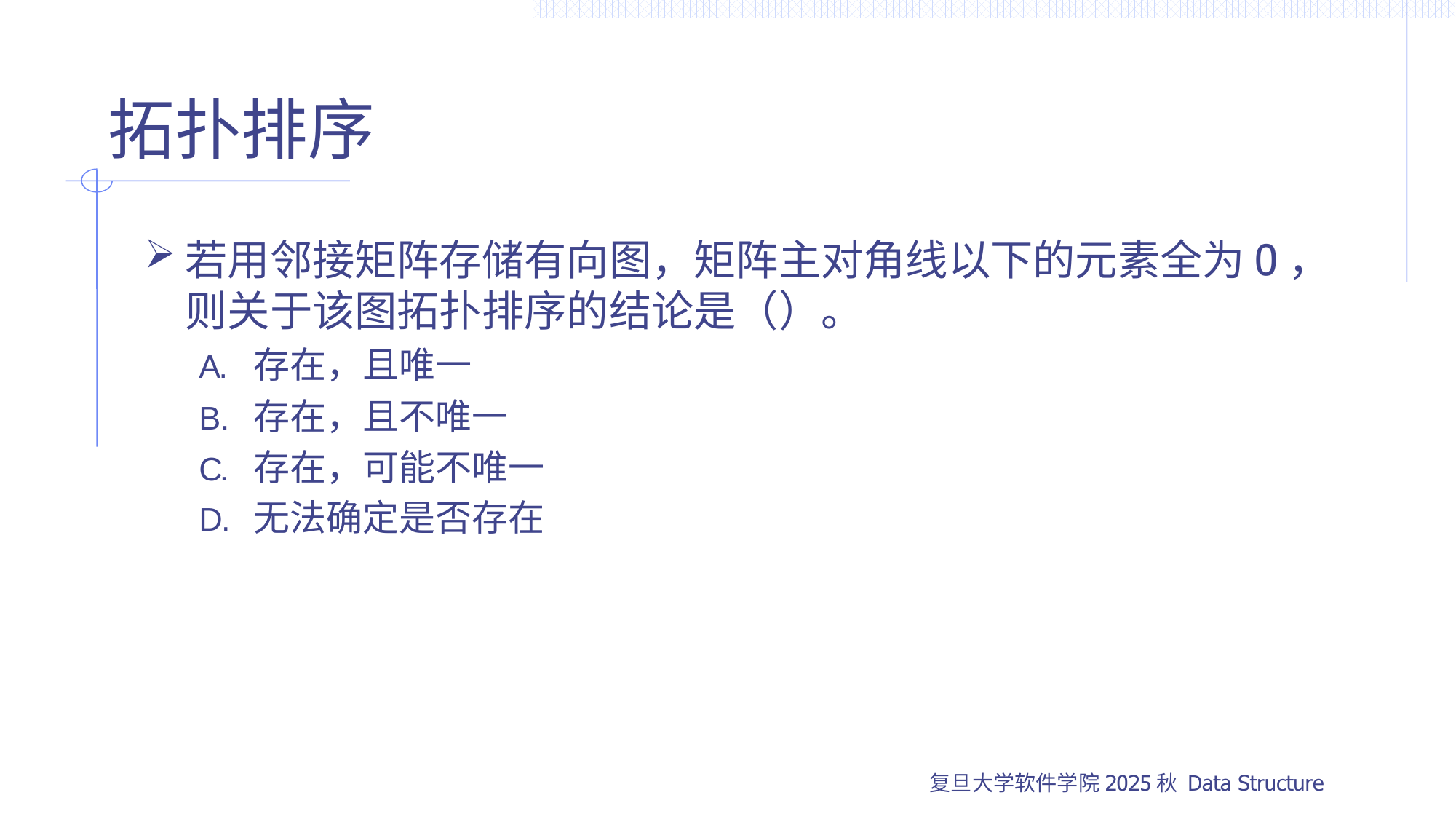

# 拓扑排序
若用邻接矩阵存储有向图，矩阵主对角线以下的元素全为0，则关于该图拓扑排序的结论是（）。
存在，且唯一
存在，且不唯一
存在，可能不唯一
无法确定是否存在